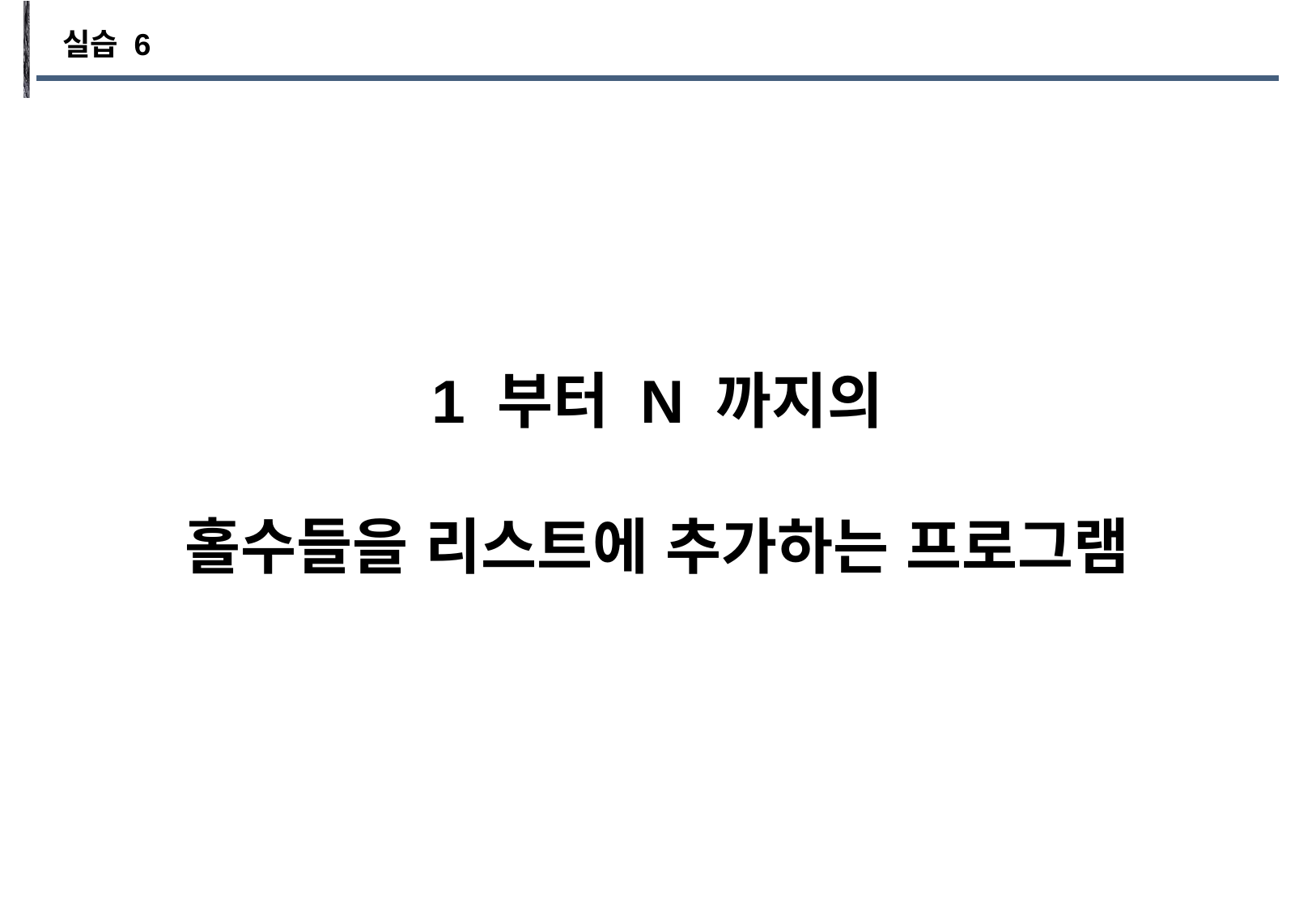

실습 6

1 부터 N 까지의

홀수들을 리스트에 추가하는 프로그램